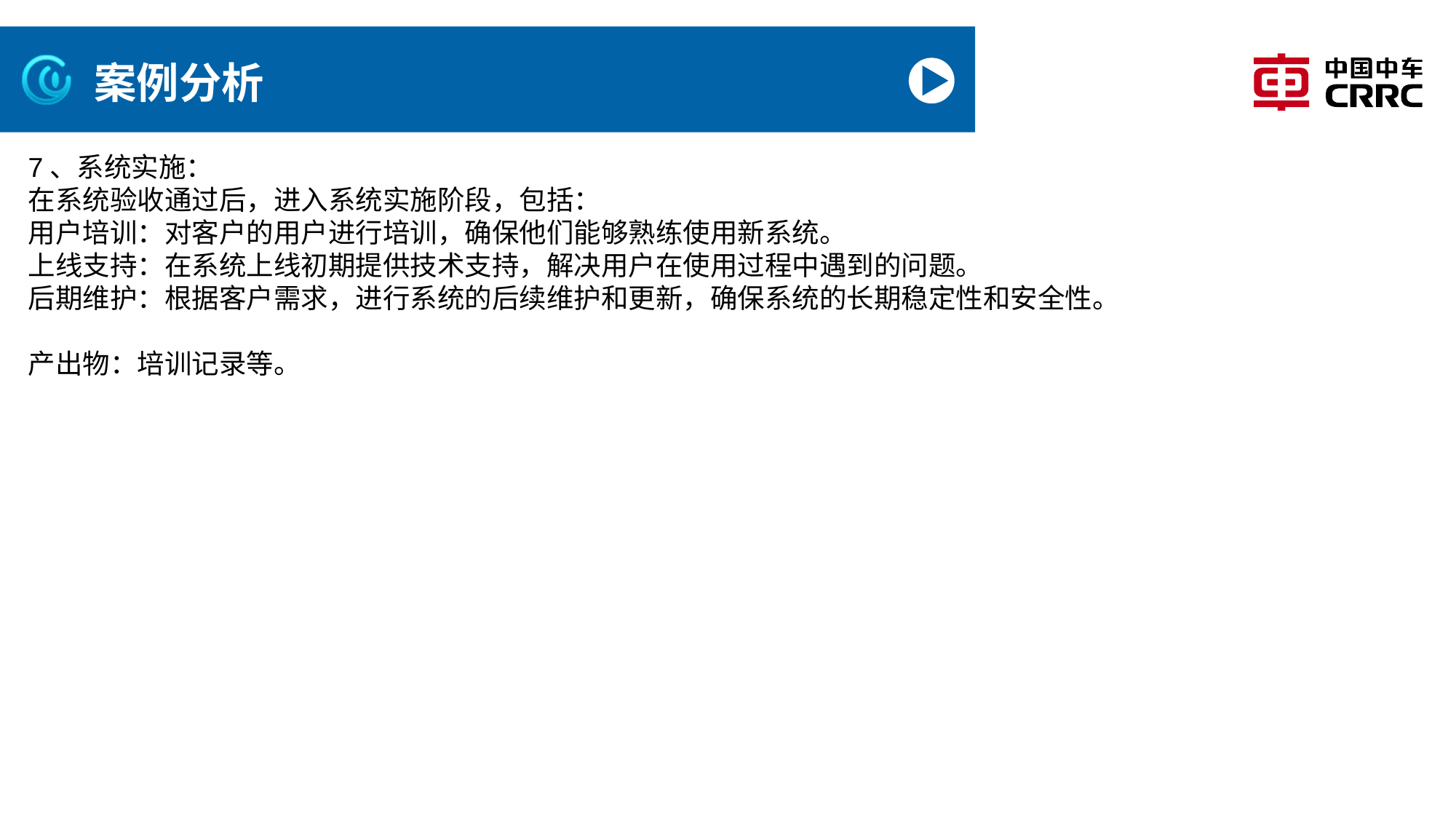

# 案例分析
7、系统实施：
在系统验收通过后，进入系统实施阶段，包括：
用户培训：对客户的用户进行培训，确保他们能够熟练使用新系统。
上线支持：在系统上线初期提供技术支持，解决用户在使用过程中遇到的问题。
后期维护：根据客户需求，进行系统的后续维护和更新，确保系统的长期稳定性和安全性。

产出物：培训记录等。
103